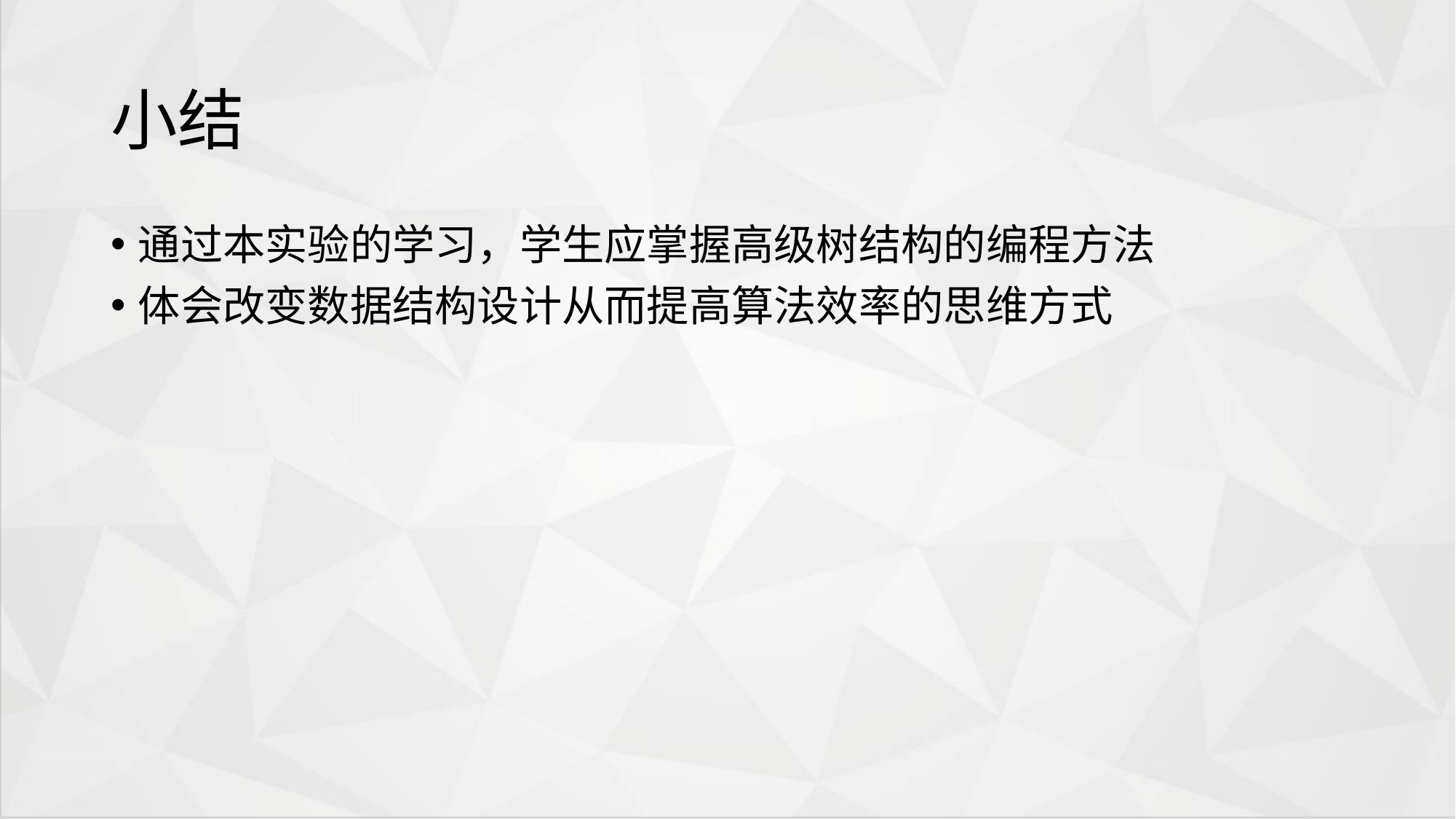

# 小结
通过本实验的学习，学生应掌握高级树结构的编程方法
体会改变数据结构设计从而提高算法效率的思维方式